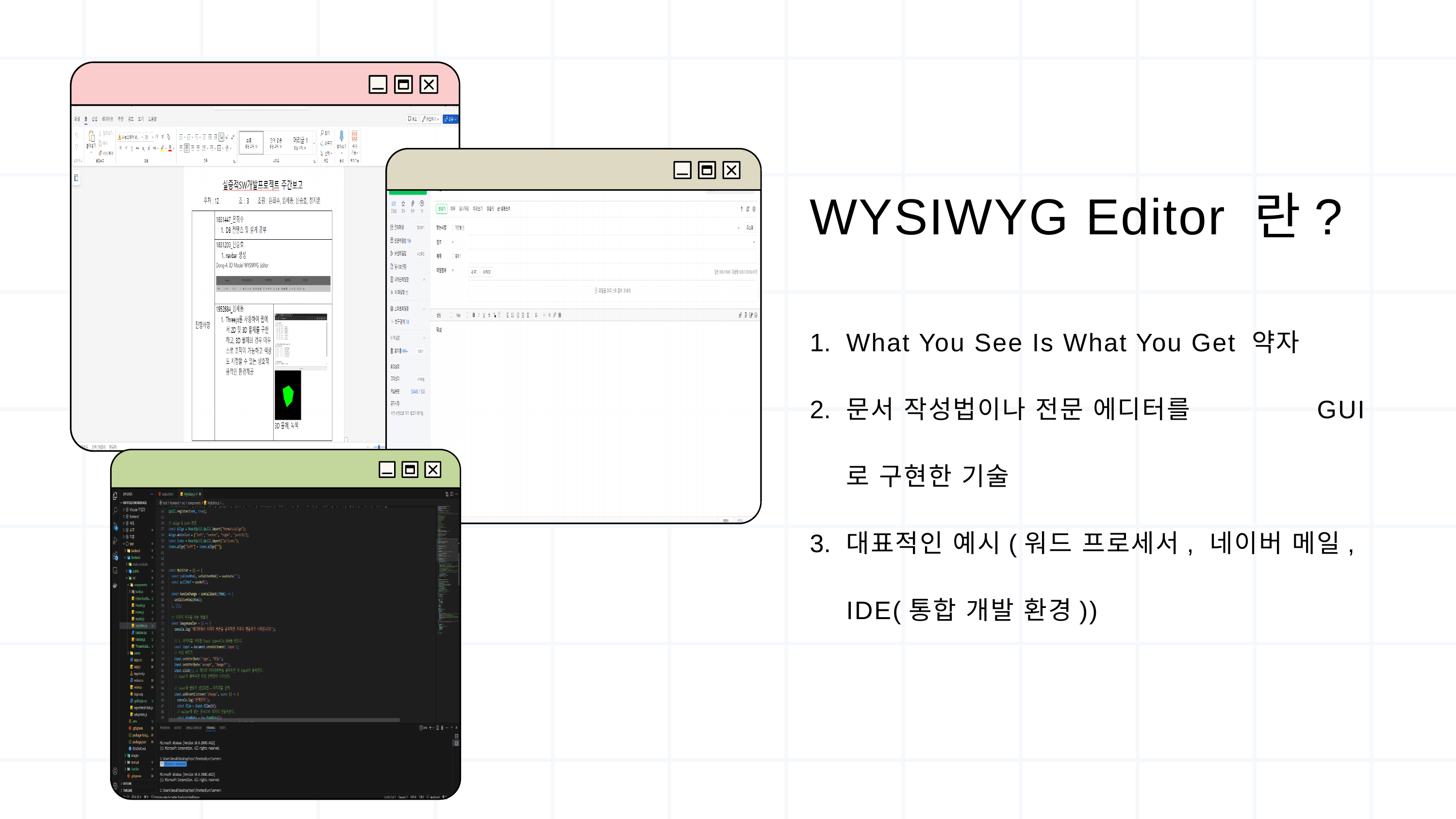

WYSIWYG Editor 란?
What You See Is What You Get 약자
문서 작성법이나 전문 에디터를              GUI 로 구현한 기술
대표적인 예시(워드 프로세서, 네이버 메일, IDE(통합 개발 환경))